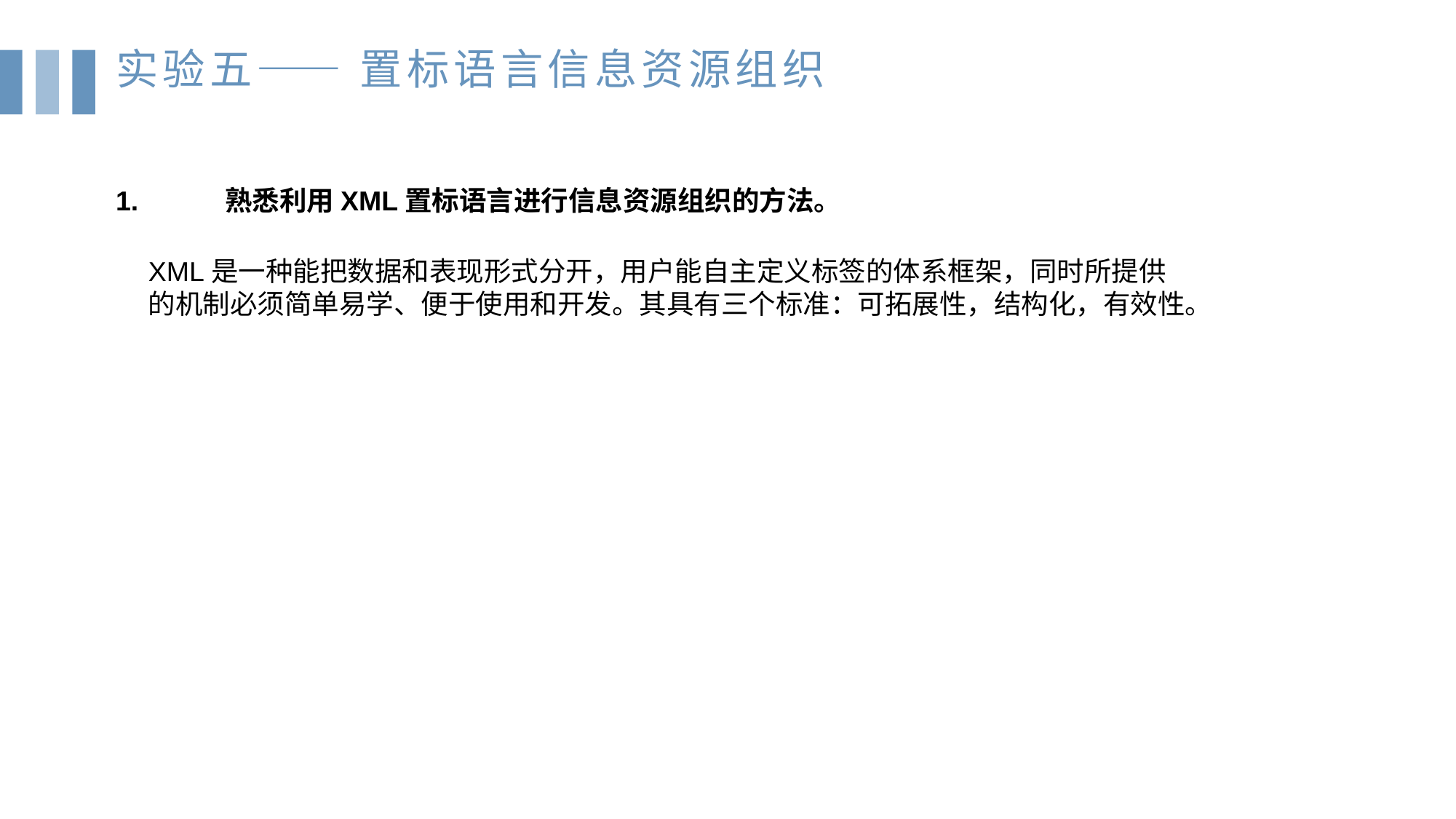

实验五—— 置标语言信息资源组织

1.	熟悉利用XML置标语言进行信息资源组织的方法。
XML是一种能把数据和表现形式分开，用户能自主定义标签的体系框架，同时所提供的机制必须简单易学、便于使用和开发。其具有三个标准：可拓展性，结构化，有效性。